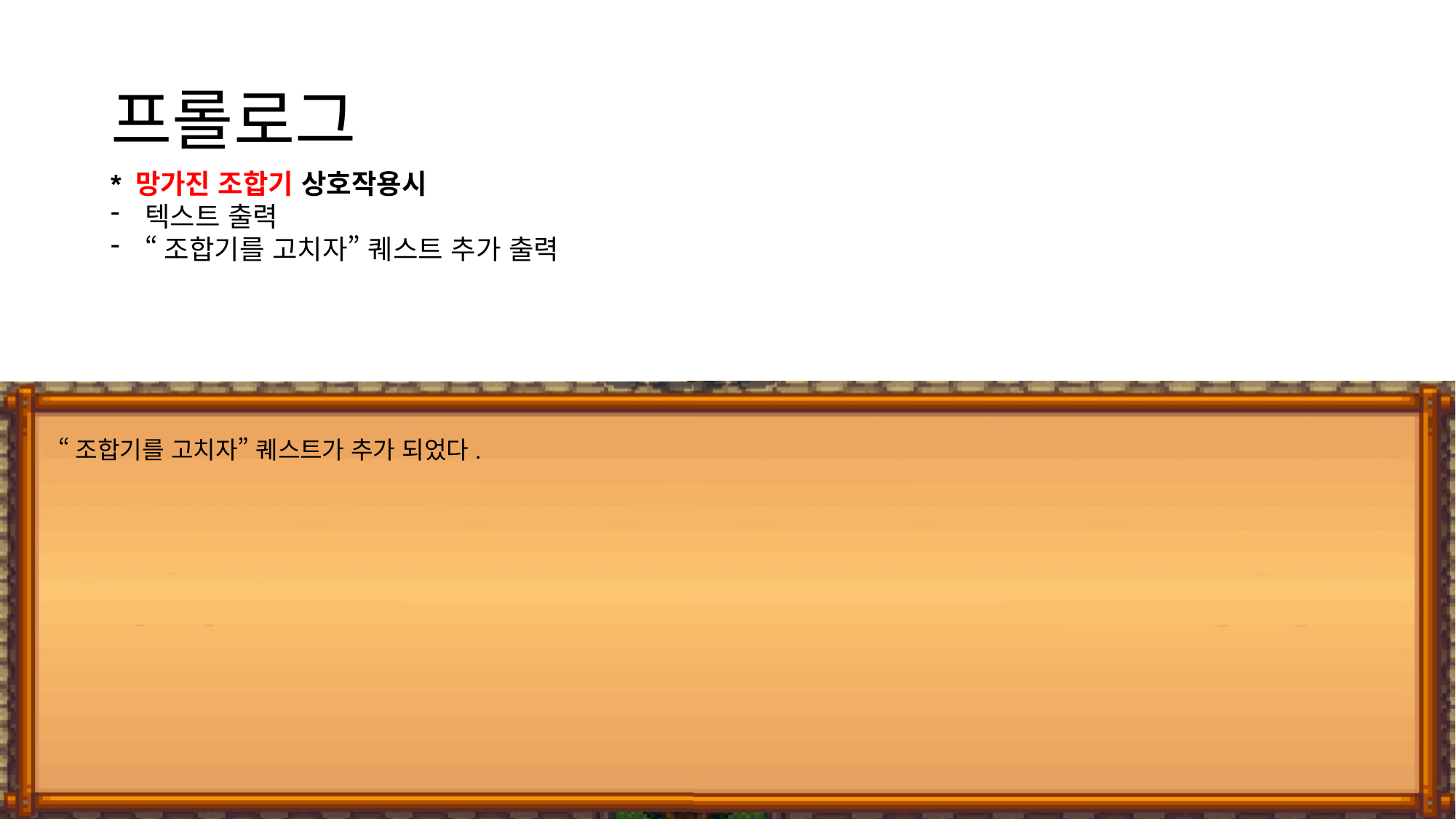

# 프롤로그
* 망가진 조합기 상호작용시
텍스트 출력
“조합기를 고치자” 퀘스트 추가 출력
“조합기를 고치자” 퀘스트가 추가 되었다.